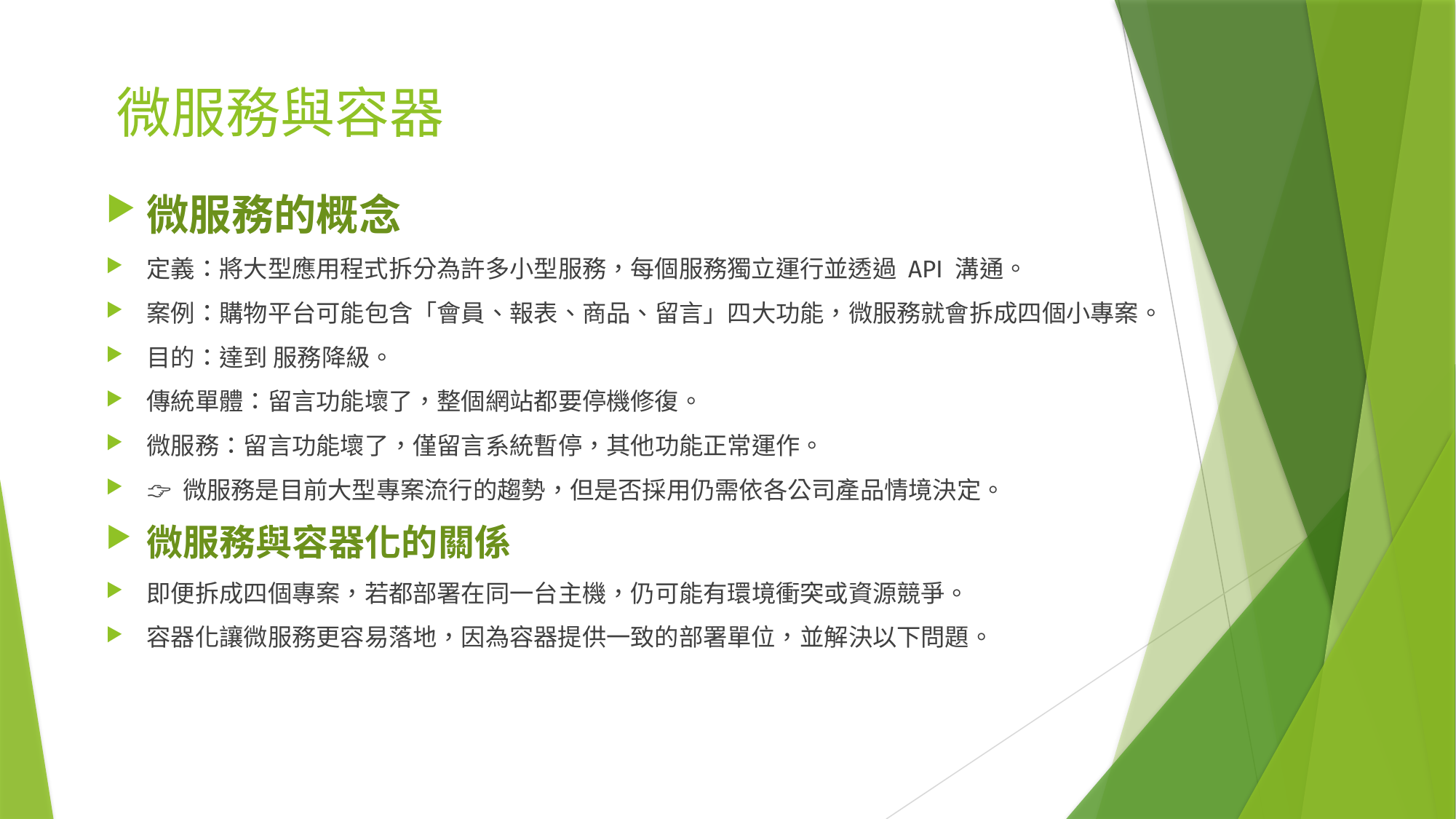

# 微服務與容器
微服務的概念
定義：將大型應用程式拆分為許多小型服務，每個服務獨立運行並透過 API 溝通。
案例：購物平台可能包含「會員、報表、商品、留言」四大功能，微服務就會拆成四個小專案。
目的：達到 服務降級。
傳統單體：留言功能壞了，整個網站都要停機修復。
微服務：留言功能壞了，僅留言系統暫停，其他功能正常運作。
👉 微服務是目前大型專案流行的趨勢，但是否採用仍需依各公司產品情境決定。
微服務與容器化的關係
即便拆成四個專案，若都部署在同一台主機，仍可能有環境衝突或資源競爭。
容器化讓微服務更容易落地，因為容器提供一致的部署單位，並解決以下問題。